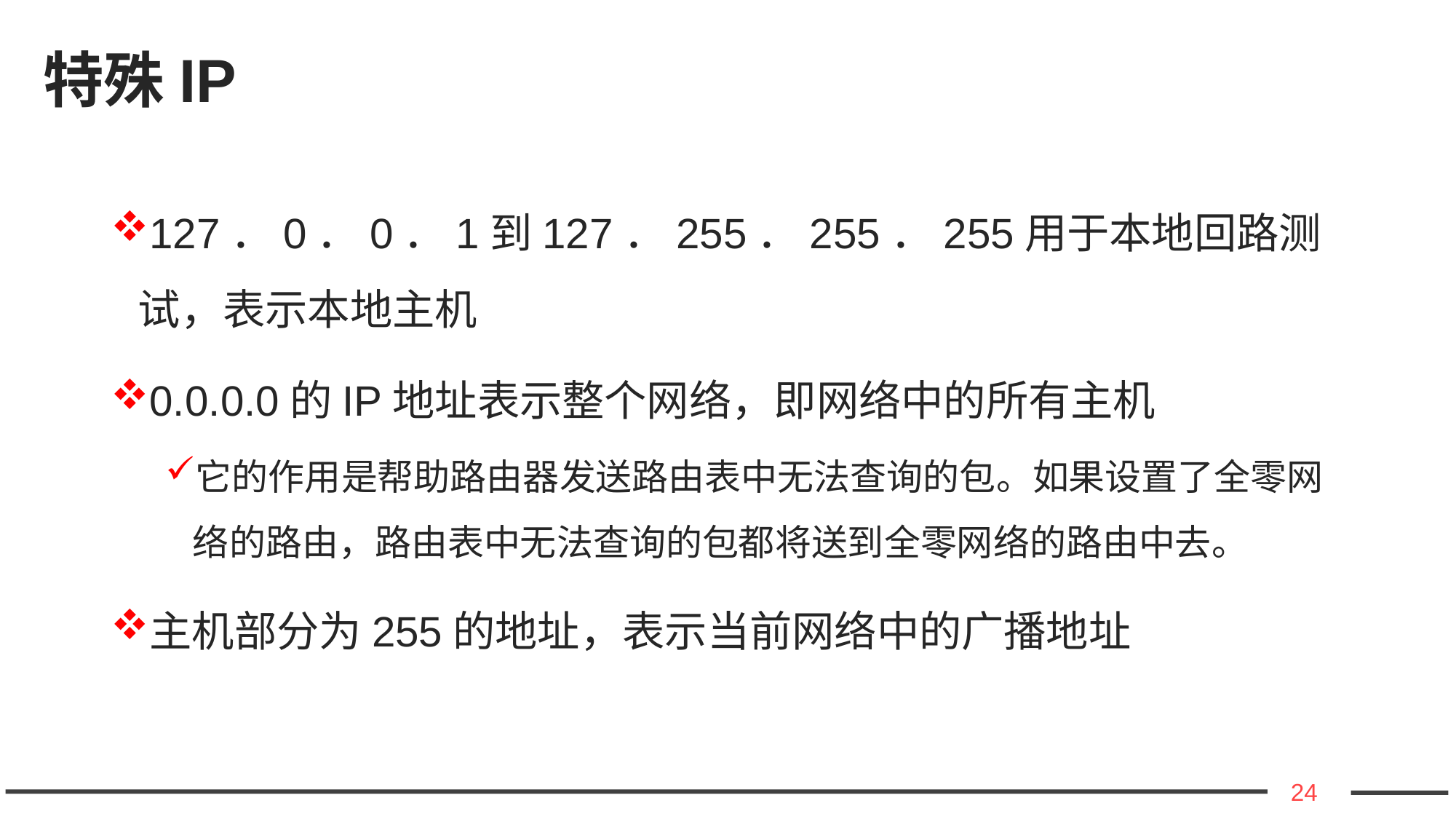

# 特殊IP
127．0．0．1到127．255．255．255用于本地回路测试，表示本地主机
0.0.0.0的IP地址表示整个网络，即网络中的所有主机
它的作用是帮助路由器发送路由表中无法查询的包。如果设置了全零网络的路由，路由表中无法查询的包都将送到全零网络的路由中去。
主机部分为255的地址，表示当前网络中的广播地址